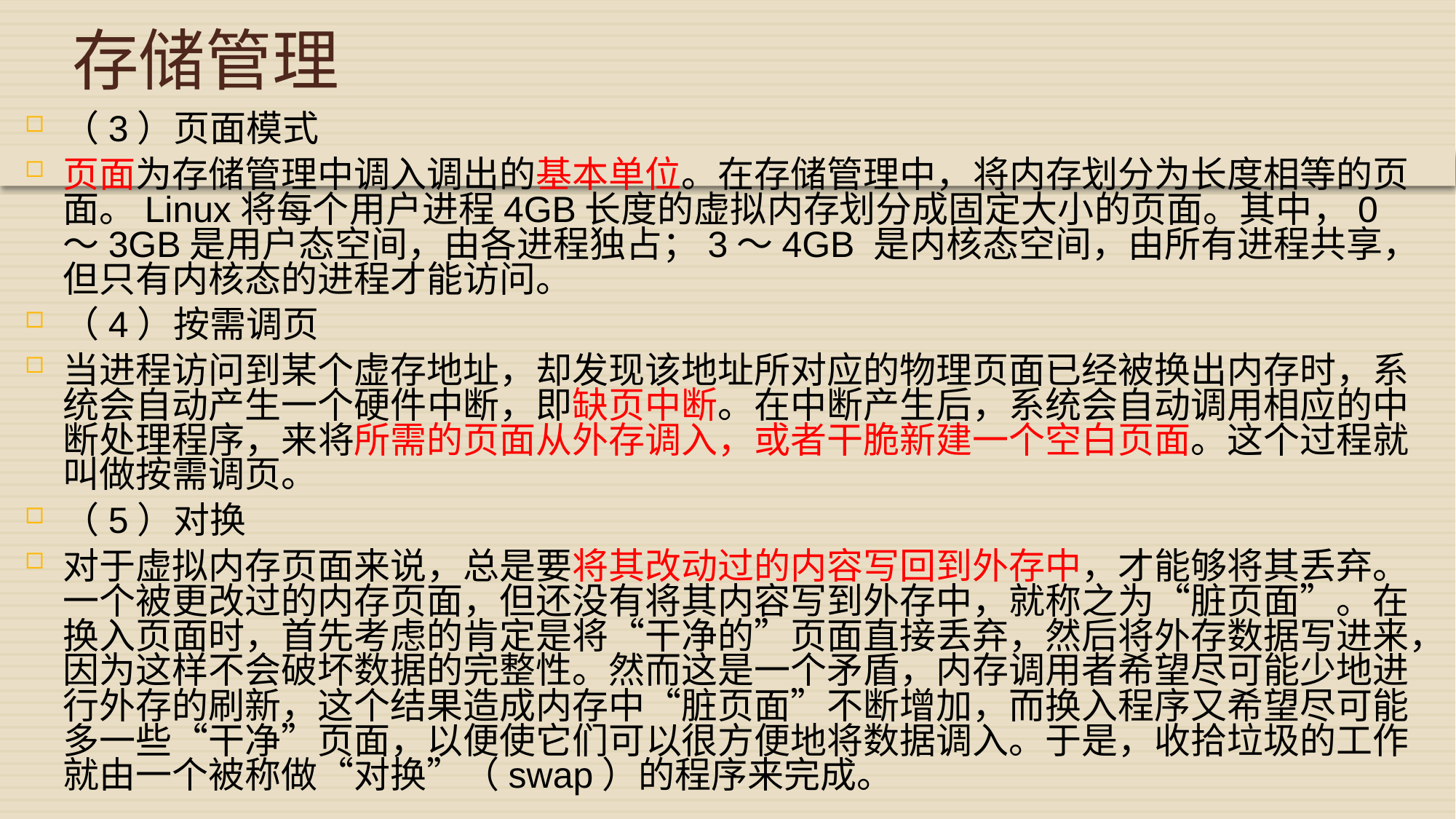

# 存储管理
（3）页面模式
页面为存储管理中调入调出的基本单位。在存储管理中，将内存划分为长度相等的页面。Linux将每个用户进程4GB长度的虚拟内存划分成固定大小的页面。其中，0～3GB是用户态空间，由各进程独占；3～4GB 是内核态空间，由所有进程共享，但只有内核态的进程才能访问。
（4）按需调页
当进程访问到某个虚存地址，却发现该地址所对应的物理页面已经被换出内存时，系统会自动产生一个硬件中断，即缺页中断。在中断产生后，系统会自动调用相应的中断处理程序，来将所需的页面从外存调入，或者干脆新建一个空白页面。这个过程就叫做按需调页。
（5）对换
对于虚拟内存页面来说，总是要将其改动过的内容写回到外存中，才能够将其丢弃。一个被更改过的内存页面，但还没有将其内容写到外存中，就称之为“脏页面”。在换入页面时，首先考虑的肯定是将“干净的”页面直接丢弃，然后将外存数据写进来，因为这样不会破坏数据的完整性。然而这是一个矛盾，内存调用者希望尽可能少地进行外存的刷新，这个结果造成内存中“脏页面”不断增加，而换入程序又希望尽可能多一些“干净”页面，以便使它们可以很方便地将数据调入。于是，收拾垃圾的工作就由一个被称做“对换”（swap）的程序来完成。